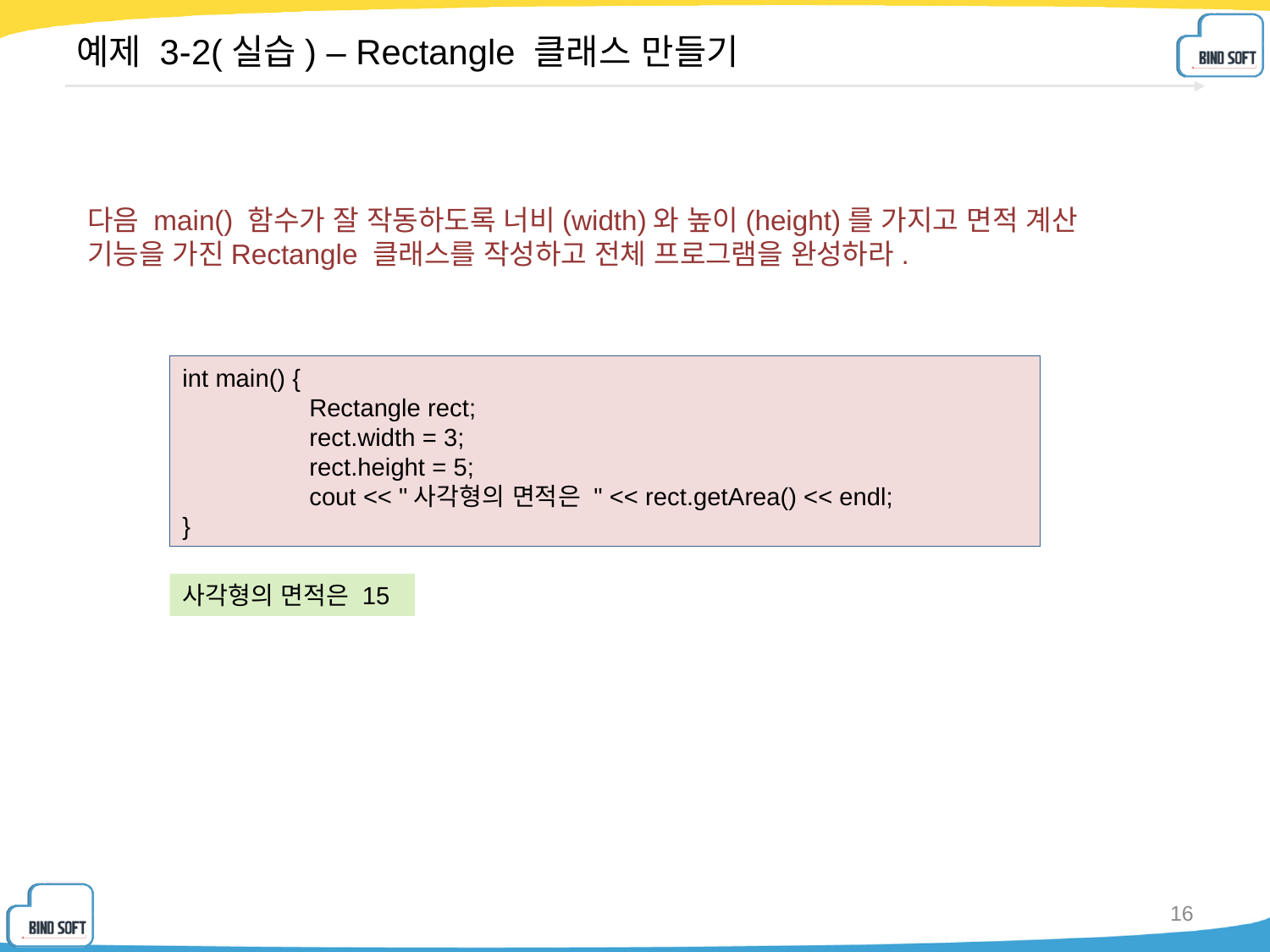

# 예제 3-2(실습) – Rectangle 클래스 만들기
다음 main() 함수가 잘 작동하도록 너비(width)와 높이(height)를 가지고 면적 계산 기능을 가진Rectangle 클래스를 작성하고 전체 프로그램을 완성하라.
int main() {
	Rectangle rect;
	rect.width = 3;
	rect.height = 5;
	cout << "사각형의 면적은 " << rect.getArea() << endl;
}
사각형의 면적은 15
16